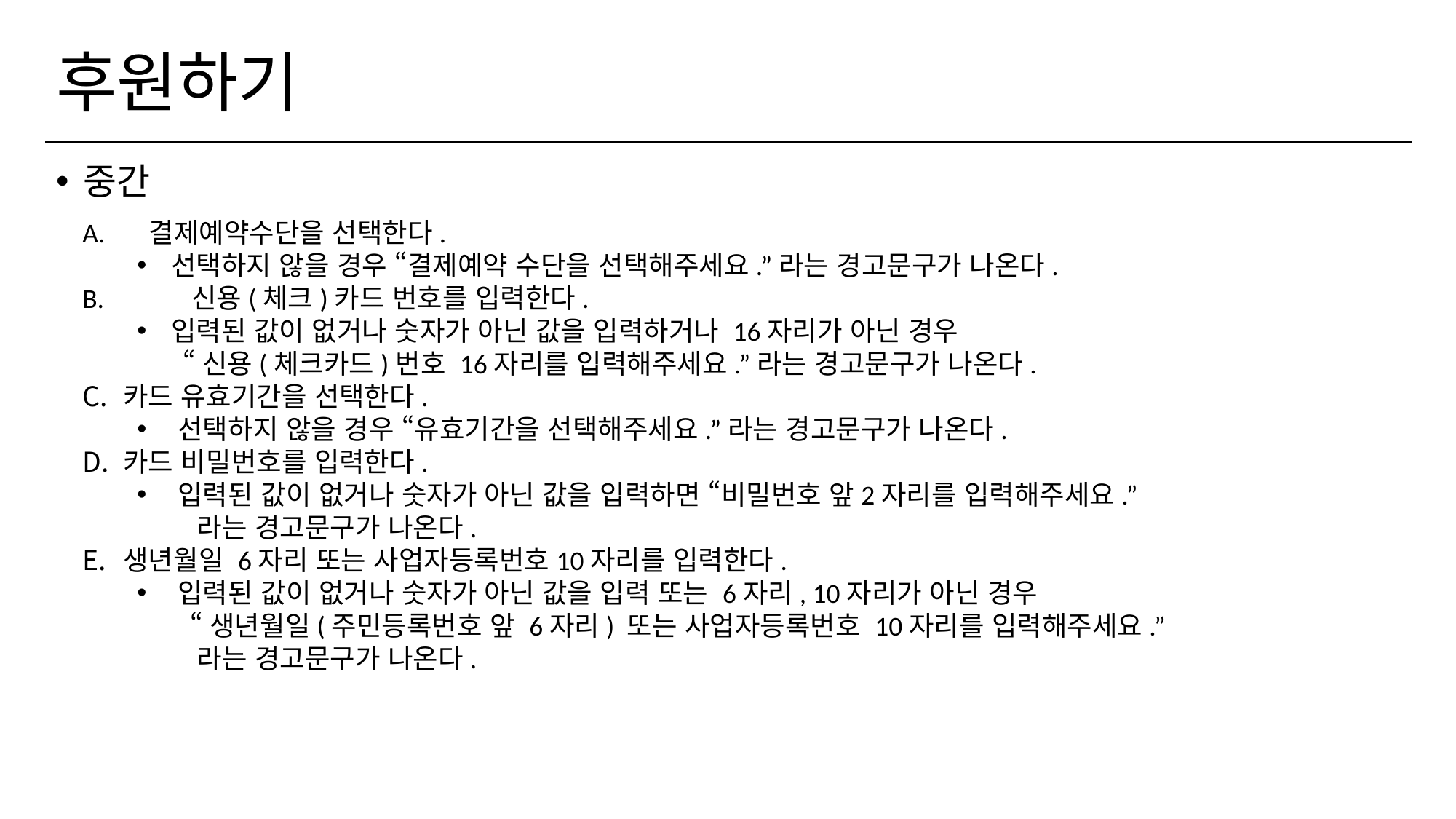

# 후원하기
중간
A.      결제예약수단을 선택한다.
선택하지 않을 경우 “결제예약 수단을 선택해주세요.”라는 경고문구가 나온다.
B.	신용(체크)카드 번호를 입력한다.
입력된 값이 없거나 숫자가 아닌 값을 입력하거나 16자리가 아닌 경우
      “신용(체크카드)번호 16자리를 입력해주세요.”라는 경고문구가 나온다.
카드 유효기간을 선택한다.
선택하지 않을 경우 “유효기간을 선택해주세요.”라는 경고문구가 나온다.
카드 비밀번호를 입력한다.
입력된 값이 없거나 숫자가 아닌 값을 입력하면 “비밀번호 앞2자리를 입력해주세요.”
       라는 경고문구가 나온다.
생년월일 6자리 또는 사업자등록번호10자리를 입력한다.
입력된 값이 없거나 숫자가 아닌 값을 입력 또는 6자리, 10자리가 아닌 경우
       “생년월일(주민등록번호 앞 6자리) 또는 사업자등록번호 10자리를 입력해주세요.”
       라는 경고문구가 나온다.